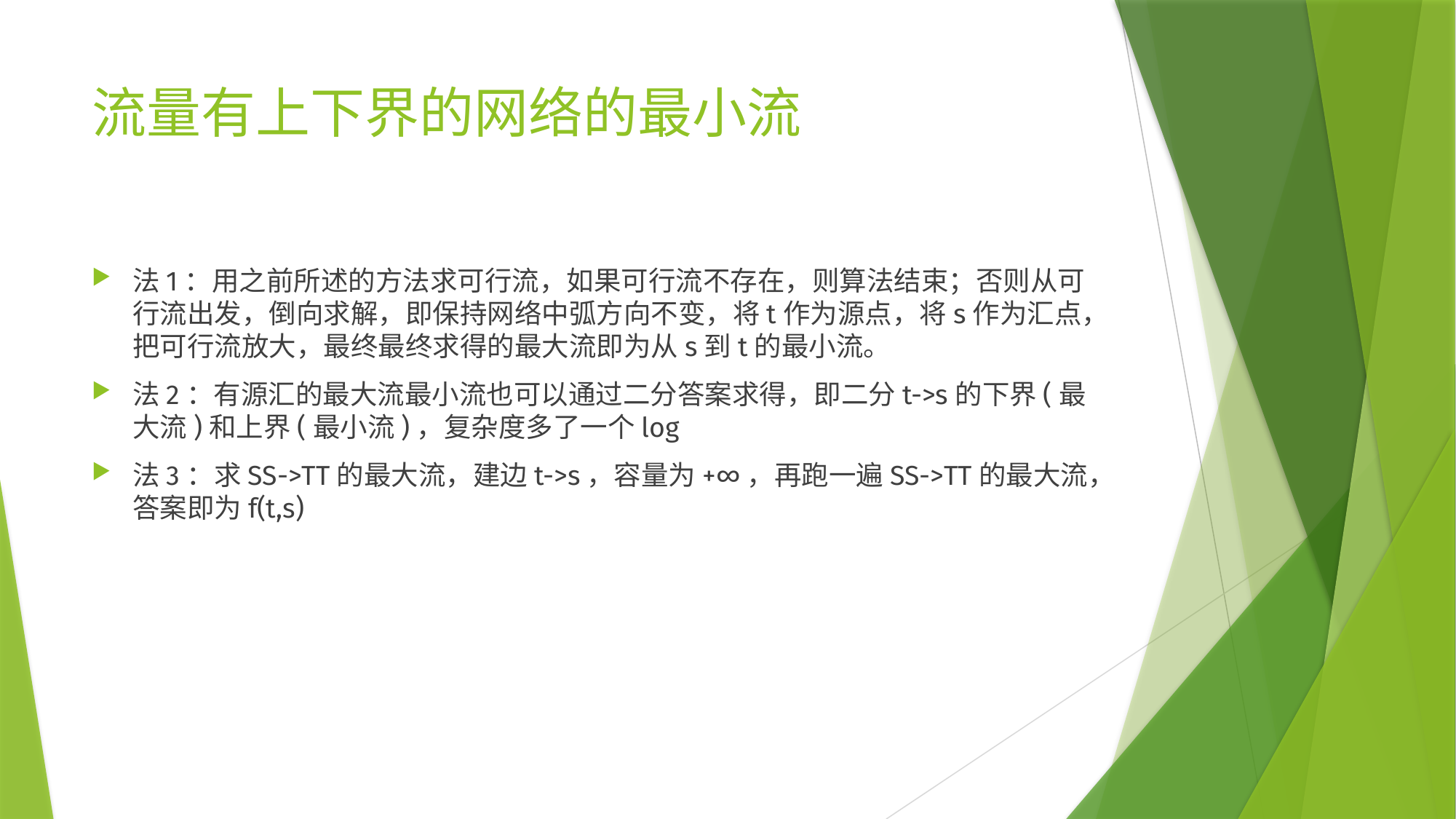

# 流量有上下界的网络的最小流
法1：用之前所述的方法求可行流，如果可行流不存在，则算法结束；否则从可行流出发，倒向求解，即保持网络中弧方向不变，将t作为源点，将s作为汇点，把可行流放大，最终最终求得的最大流即为从s到t的最小流。
法2：有源汇的最大流最小流也可以通过二分答案求得，即二分t->s的下界(最大流)和上界(最小流)，复杂度多了一个log
法3：求SS->TT的最大流，建边t->s，容量为+∞，再跑一遍SS->TT的最大流，答案即为f(t,s)